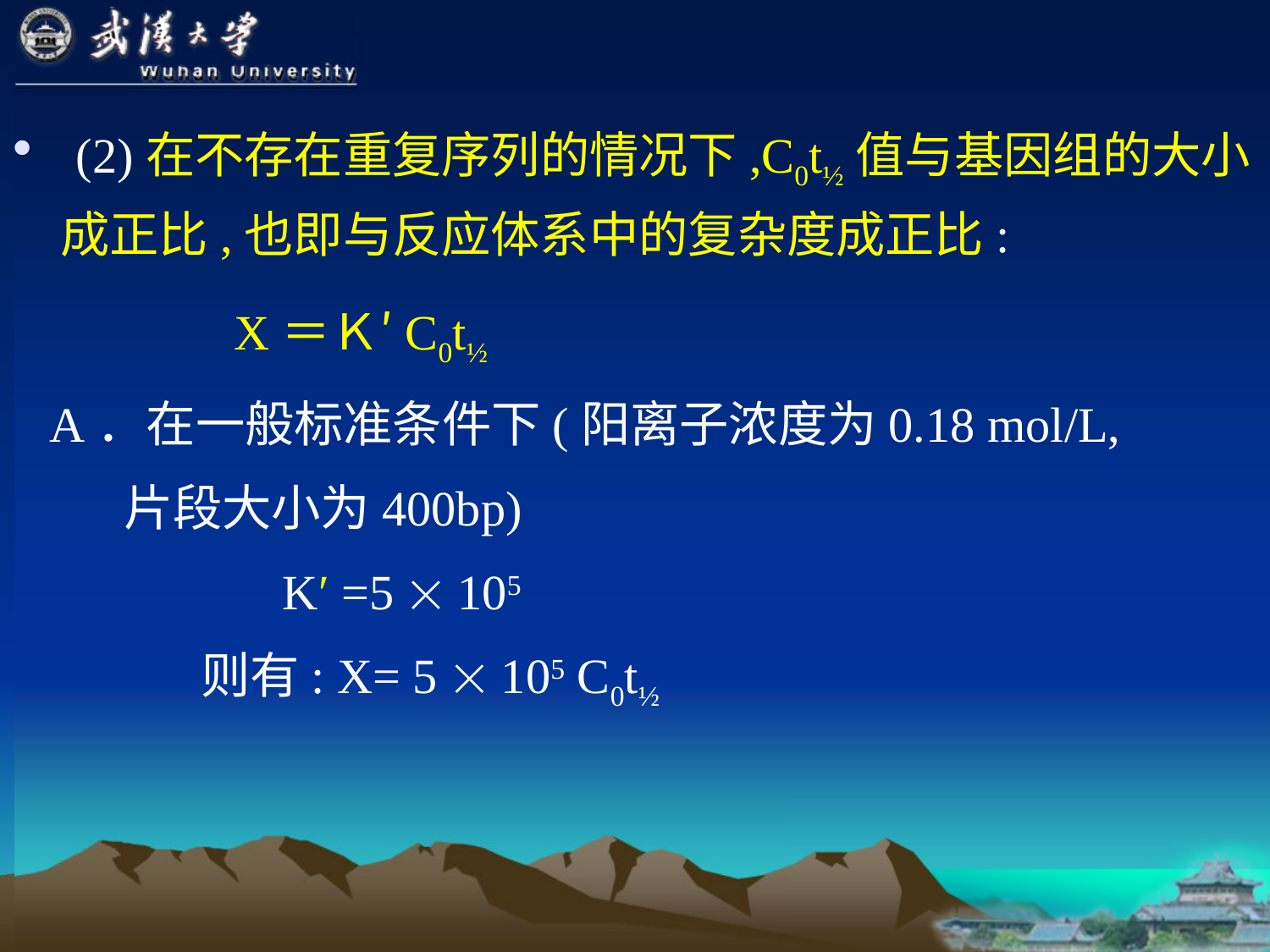

(2)在不存在重复序列的情况下,C0t½值与基因组的大小成正比,也即与反应体系中的复杂度成正比:
                  X＝Ｋ′C0t½
   A．在一般标准条件下(阳离子浓度为0.18 mol/L,
         片段大小为400bp)
                      K′ =5 × 105
                则有: X= 5 × 105 C0t½